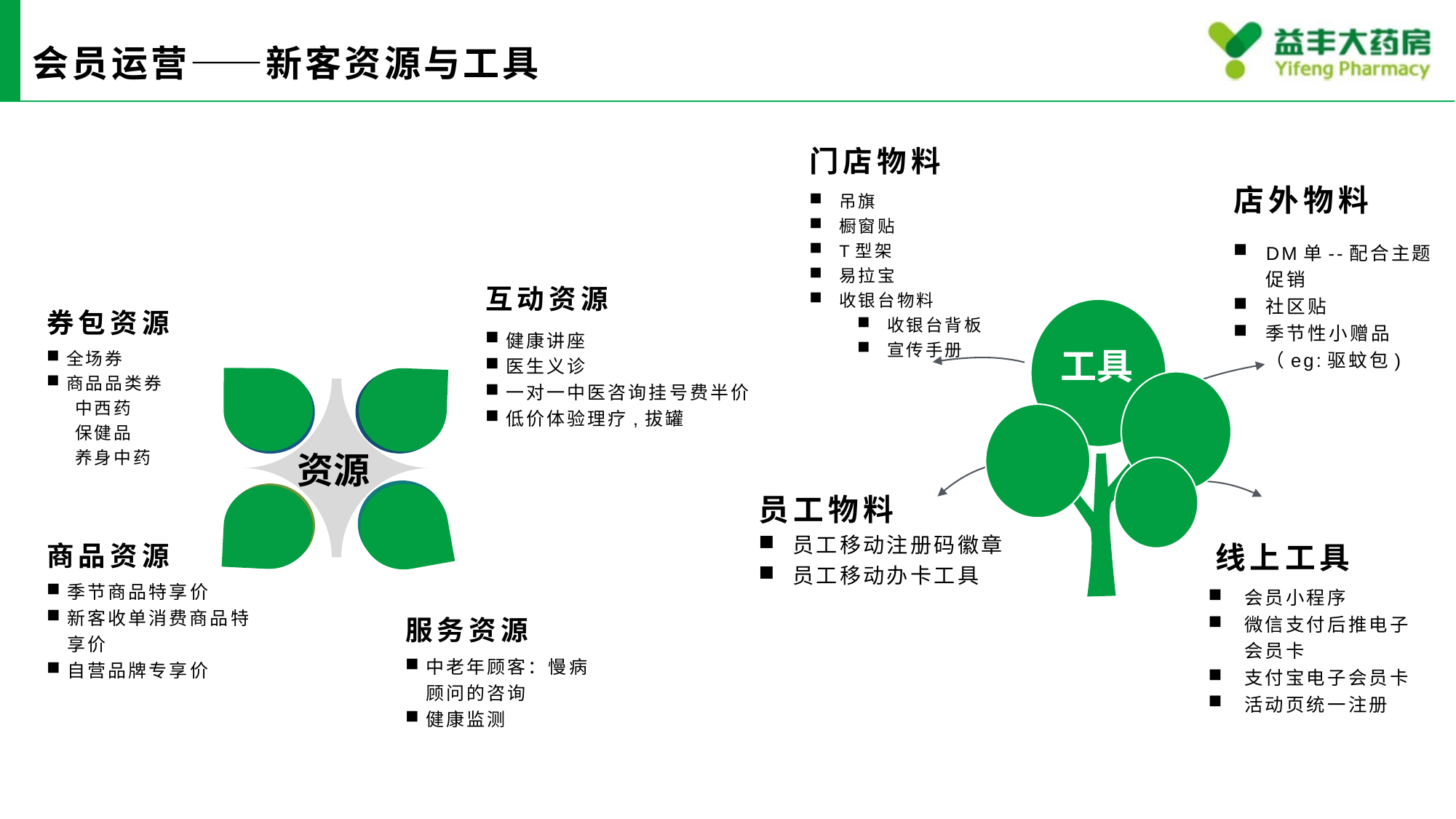

# 会员运营——新客资源与工具
门店物料
吊旗
橱窗贴
T型架
易拉宝
收银台物料
收银台背板
宣传手册

店外物料
DM单--配合主题促销
社区贴
季节性小赠品（eg:驱蚊包)

互动资源
健康讲座
医生义诊
一对一中医咨询挂号费半价
低价体验理疗,拔罐

券包资源
全场券
商品品类券
    中西药
    保健品
    养身中药

工具

资源
员工物料
员工移动注册码徽章
员工移动办卡工具

线上工具
会员小程序
微信支付后推电子会员卡
支付宝电子会员卡
活动页统一注册
商品资源
季节商品特享价
新客收单消费商品特享价
自营品牌专享价

服务资源
中老年顾客：慢病顾问的咨询
健康监测